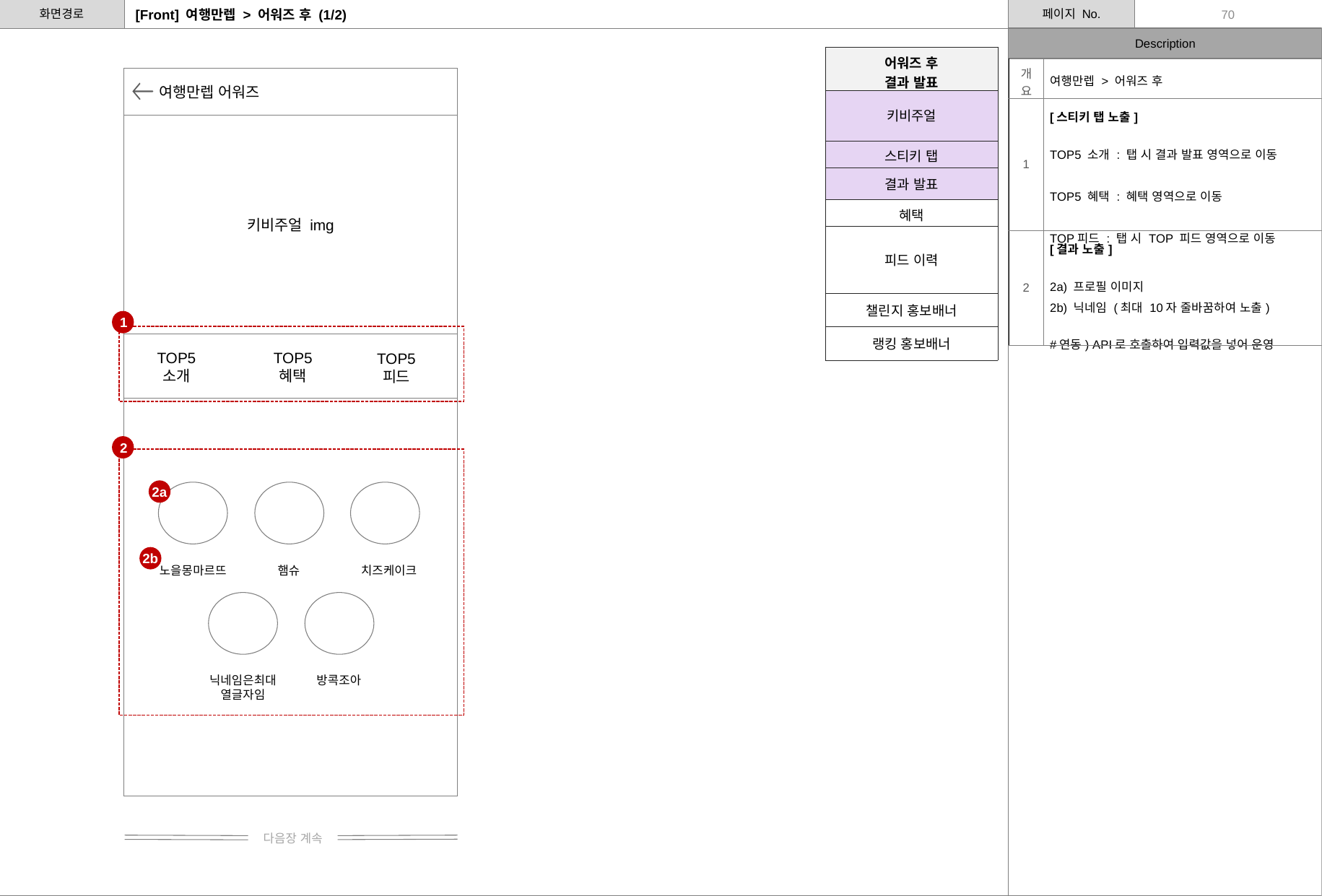

70
# [Front] 여행만렙 > 어워즈 후 (1/2)
| 어워즈 후 결과 발표 |
| --- |
| 키비주얼 |
| 스티키 탭 |
| 결과 발표 |
| 혜택 |
| 피드 이력 |
| 챌린지 홍보배너 |
| 랭킹 홍보배너 |
| 개요 | 여행만렙 > 어워즈 후 |
| --- | --- |
| 1 | [스티키 탭 노출] TOP5 소개 : 탭 시 결과 발표 영역으로 이동 TOP5 혜택 : 혜택 영역으로 이동 TOP피드 : 탭 시 TOP 피드 영역으로 이동 |
| 2 | [결과 노출] 2a) 프로필 이미지 2b) 닉네임 (최대 10자 줄바꿈하여 노출) #연동) API로 호출하여 입력값을 넣어 운영 |

여행만렙 어워즈

키비주얼 img
1

TOP5
소개
TOP5
혜택
TOP5
피드
2

2a

노을몽마르뜨
햄슈
치즈케이크

닉네임은최대
열글자임
방콕조아
2b
다음장 계속